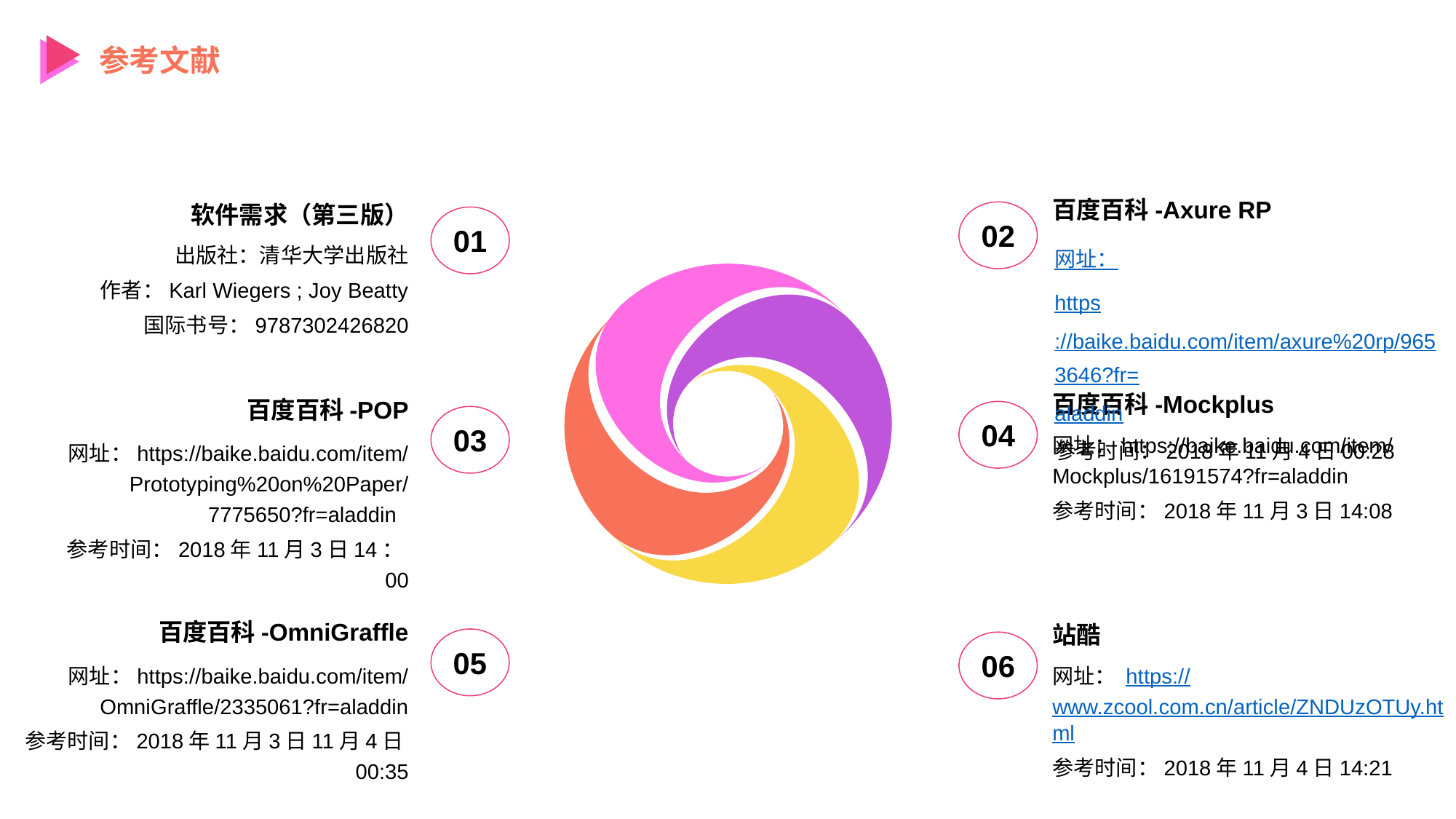

参考文献
百度百科-Axure RP
软件需求（第三版）
02
01
网址：
https://baike.baidu.com/item/axure%20rp/9653646?fr=aladdin
参考时间：2018年11月4日00:28

出版社：清华大学出版社
作者：Karl Wiegers ; Joy Beatty
国际书号：9787302426820
百度百科-Mockplus
百度百科-POP
04
03
网址：https://baike.baidu.com/item/Mockplus/16191574?fr=aladdin
参考时间：2018年11月3日14:08
网址：https://baike.baidu.com/item/Prototyping%20on%20Paper/7775650?fr=aladdin
参考时间：2018年11月3日14：00
百度百科-OmniGraffle
站酷
05
06
网址：https://baike.baidu.com/item/OmniGraffle/2335061?fr=aladdin
参考时间：2018年11月3日11月4日00:35
网址： https://www.zcool.com.cn/article/ZNDUzOTUy.html
参考时间：2018年11月4日14:21